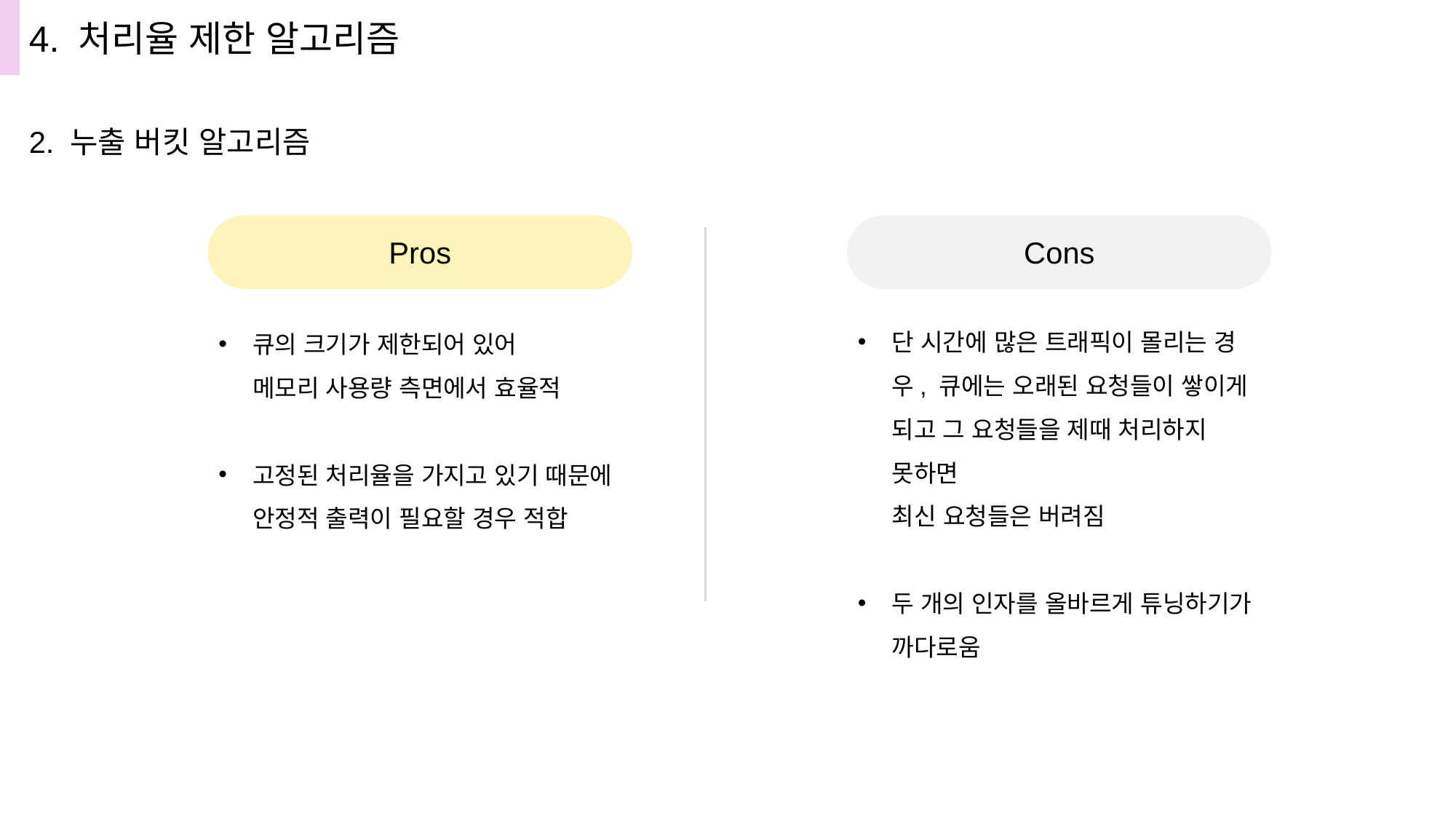

4. 처리율 제한 알고리즘
2. 누출 버킷 알고리즘
Pros
Cons
단 시간에 많은 트래픽이 몰리는 경우, 큐에는 오래된 요청들이 쌓이게 되고 그 요청들을 제때 처리하지 못하면
최신 요청들은 버려짐

두 개의 인자를 올바르게 튜닝하기가
까다로움
큐의 크기가 제한되어 있어
메모리 사용량 측면에서 효율적

고정된 처리율을 가지고 있기 때문에 안정적 출력이 필요할 경우 적합